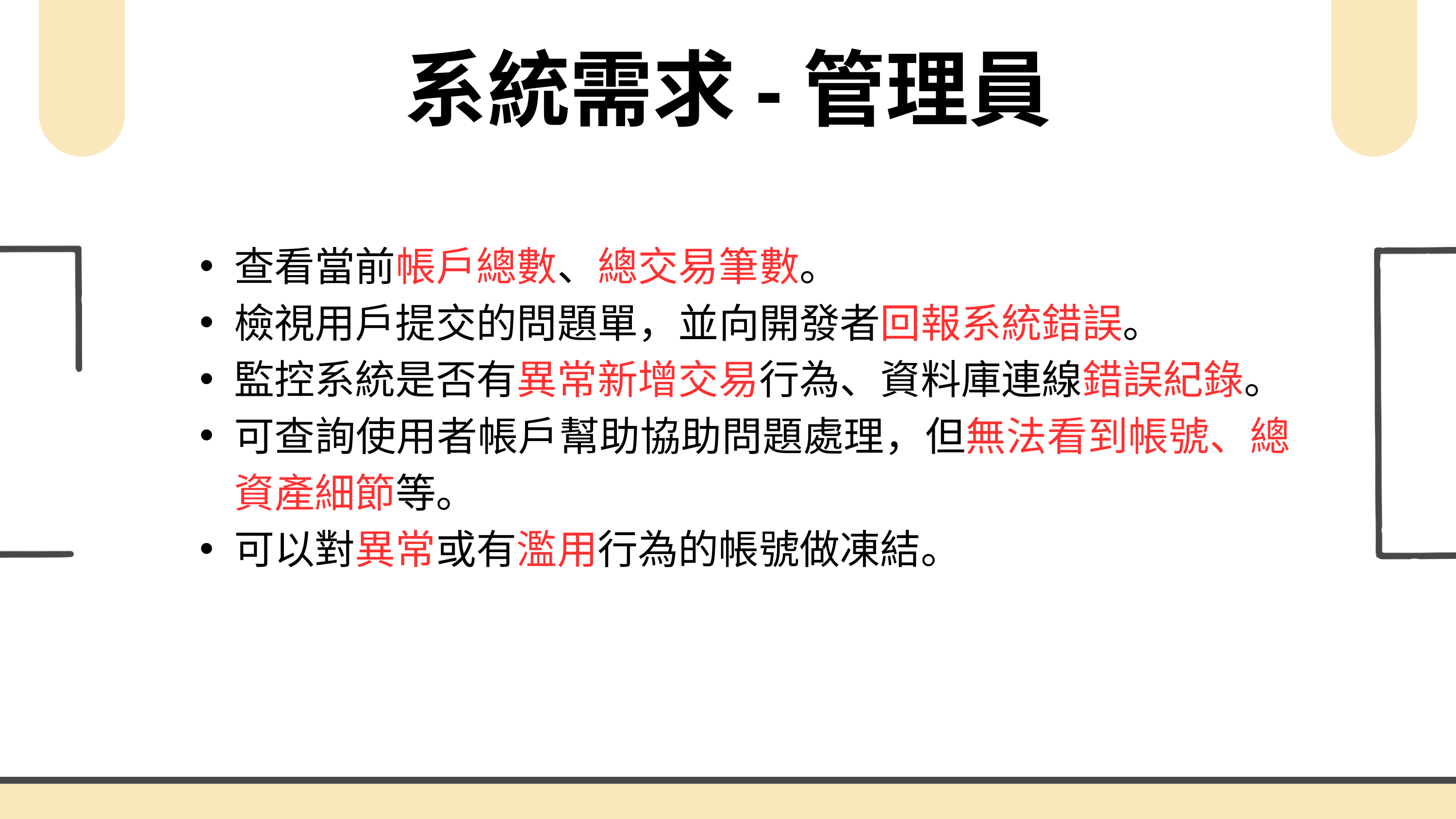

系統需求-管理員
查看當前帳戶總數、總交易筆數。
檢視用戶提交的問題單，並向開發者回報系統錯誤。
監控系統是否有異常新增交易行為、資料庫連線錯誤紀錄。
可查詢使用者帳戶幫助協助問題處理，但無法看到帳號、總資產細節等。
可以對異常或有濫用行為的帳號做凍結。